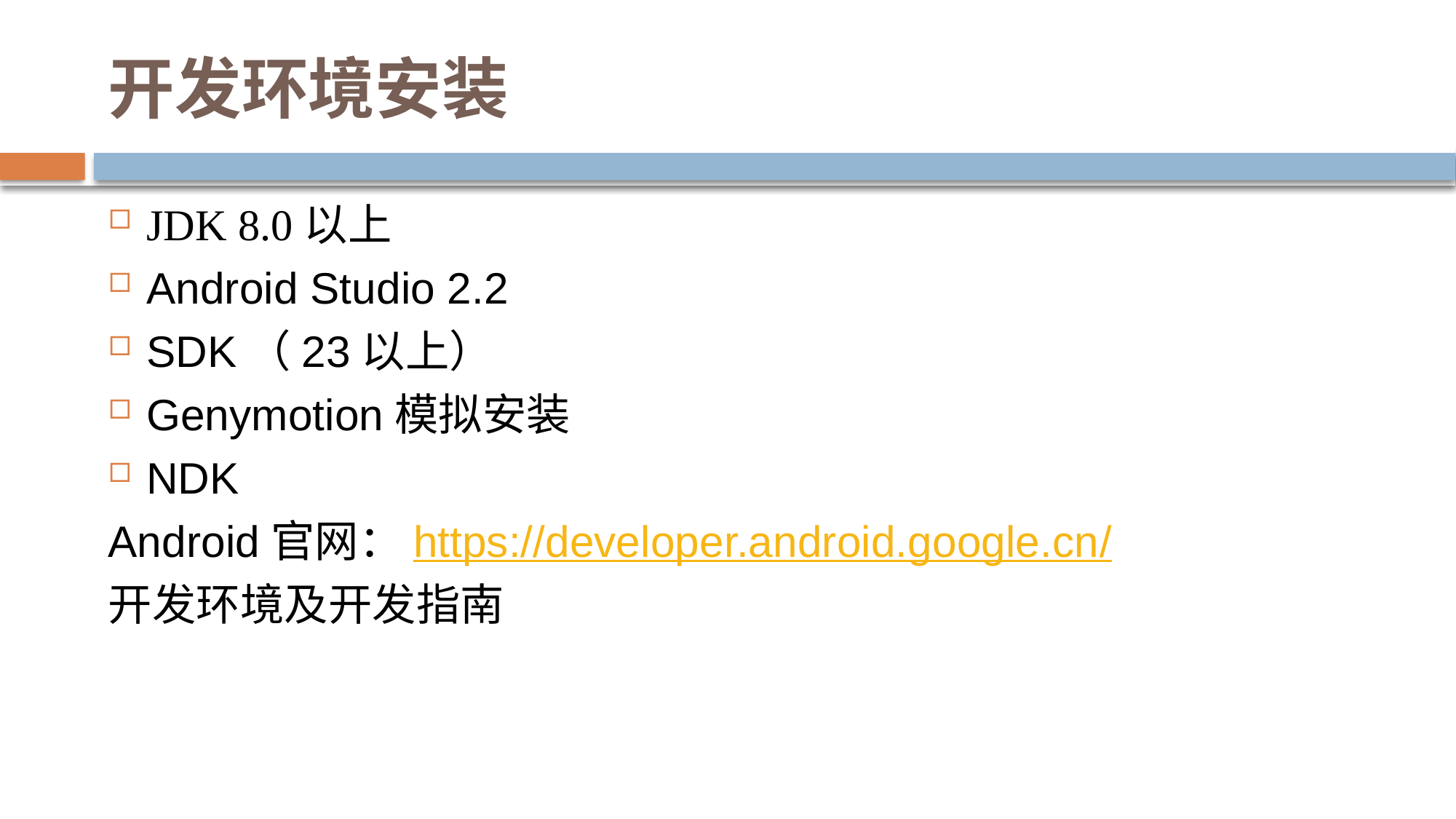

# 开发环境安装
JDK 8.0以上
Android Studio 2.2
SDK（23以上）
Genymotion模拟安装
NDK
Android官网：https://developer.android.google.cn/
开发环境及开发指南